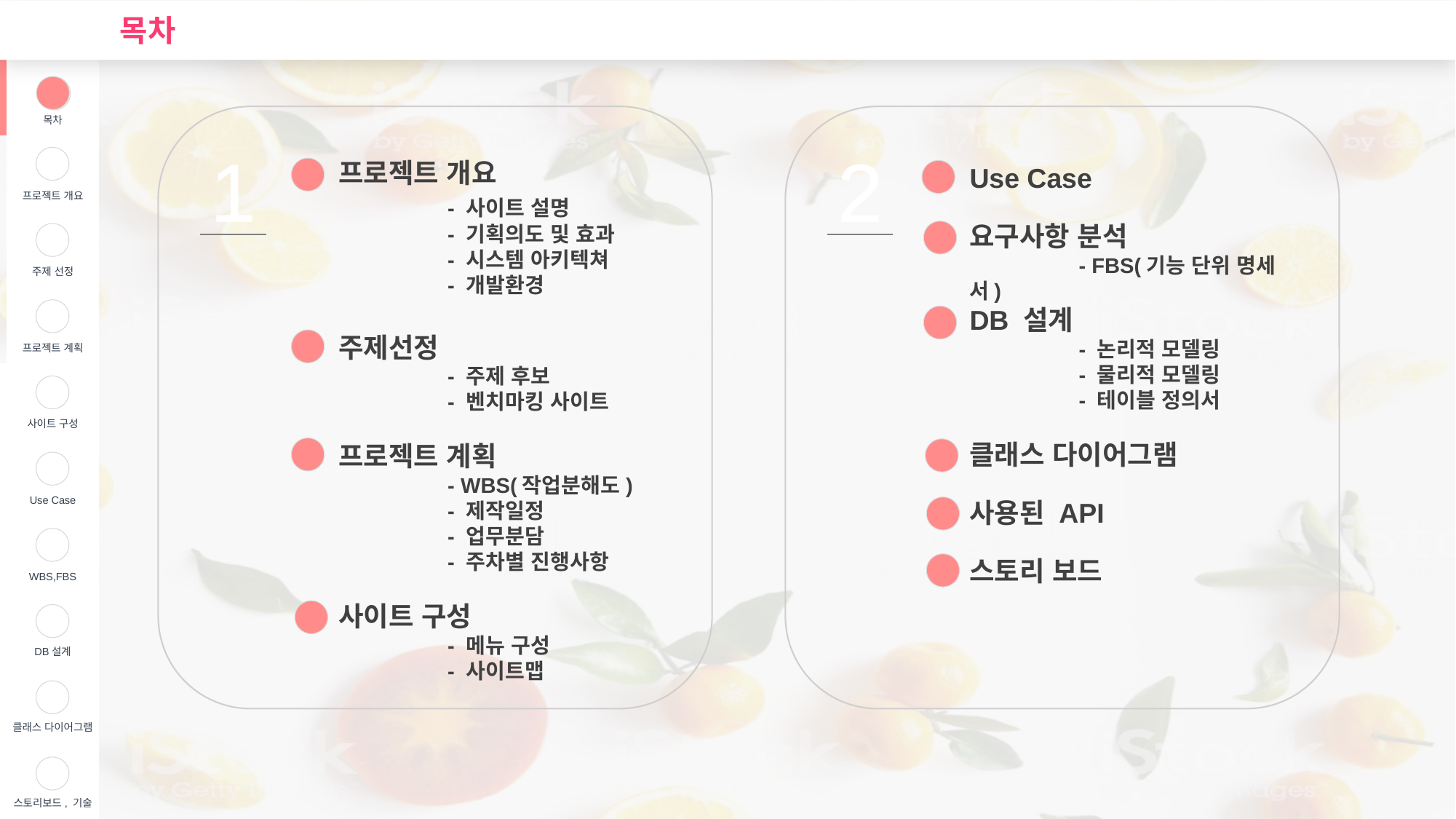

목차

|  | 목차 |
| --- | --- |
|  | 프로젝트 개요 |
|  | 주제 선정 |
|  | 프로젝트 계획 |
|  | 사이트 구성 |
|  | Use Case |
|  | WBS,FBS |
|  | DB설계 |
|  | 클래스 다이어그램 |
|  | 스토리보드, 기술 |

2
1

프로젝트 개요
	- 사이트 설명
	- 기획의도 및 효과
	- 시스템 아키텍쳐
	- 개발환경

주제선정
	- 주제 후보
	- 벤치마킹 사이트

프로젝트 계획
	- WBS(작업분해도)
	- 제작일정
	- 업무분담
	- 주차별 진행사항

사이트 구성
	- 메뉴 구성
	- 사이트맵
Use Case

요구사항 분석
	- FBS(기능 단위 명세서)
DB 설계
	- 논리적 모델링
	- 물리적 모델링
	- 테이블 정의서

클래스 다이어그램

사용된 API

스토리 보드